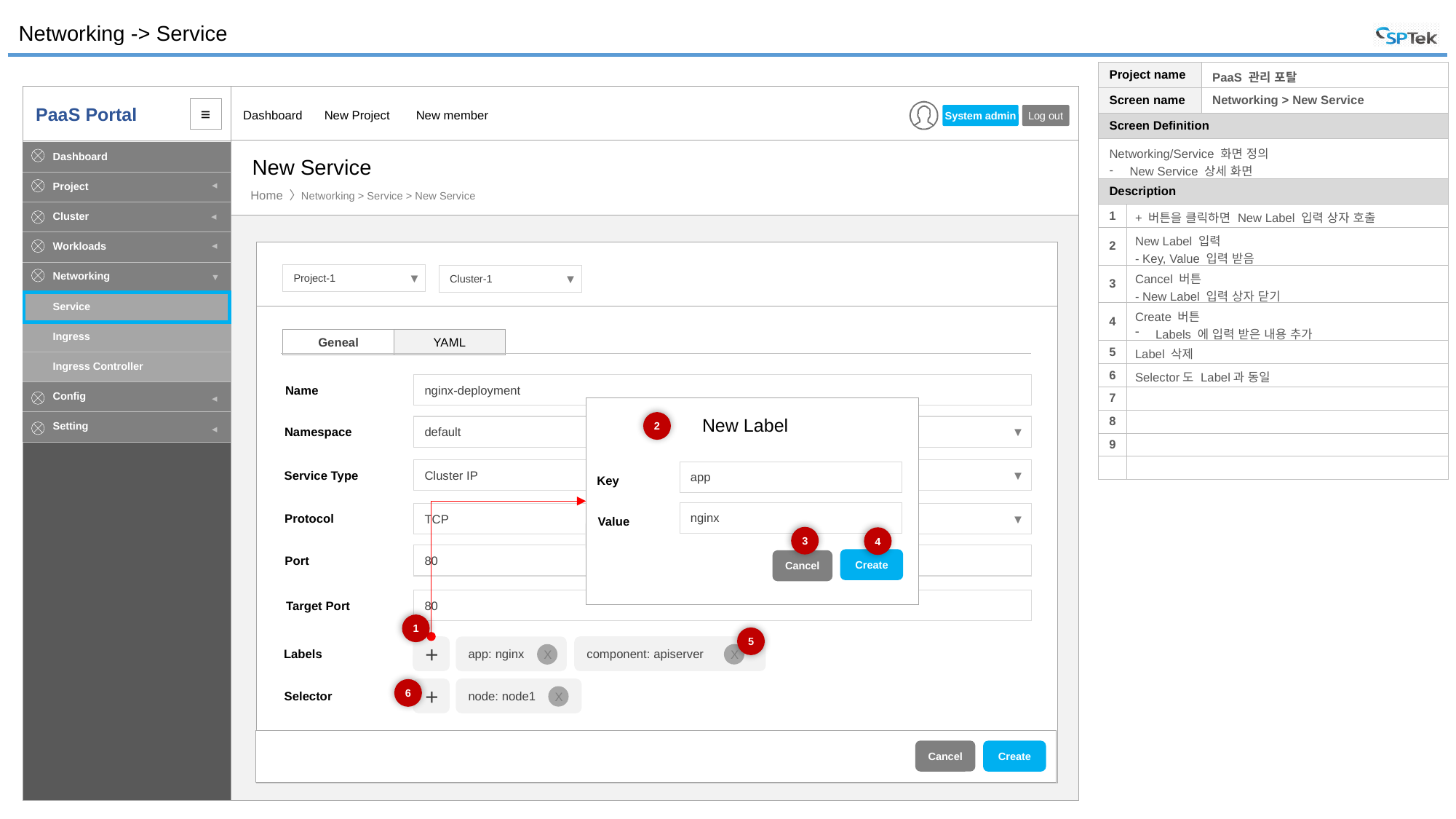

# Networking -> Service
| Project name |  | PaaS 관리 포탈 |
| --- | --- | --- |
| Screen name |  | Networking > New Service |
| Screen Definition |  |  |
| Networking/Service 화면 정의 New Service 상세 화면 |  |  |
| Description |  |  |
| 1 | + 버튼을 클릭하면 New Label 입력 상자 호출 |  |
| 2 | New Label 입력 - Key, Value 입력 받음 |  |
| 3 | Cancel 버튼 - New Label 입력 상자 닫기 |  |
| 4 | Create 버튼 Labels 에 입력 받은 내용 추가 |  |
| 5 | Label 삭제 |  |
| 6 | Selector도 Label과 동일 |  |
| 7 |  |  |
| 8 |  |  |
| 9 |  |  |
|  |  |  |
New Service
Networking > Service > New Service

Project-1
▼
Cluster-1
▼

YAML
Geneal
nginx-deployment
Name

New Label
app
Key
nginx
Value
node: node1
X
Create
Cancel
2
default
Namespace
▼
Cluster IP
Service Type
▼
TCP
Protocol
▼
3
4
80
Port
80
Target Port
1
5
+
component: apiserver
app: nginx
Labels
X
X
+
node: node1
6
Selector
X

Cancel
Create